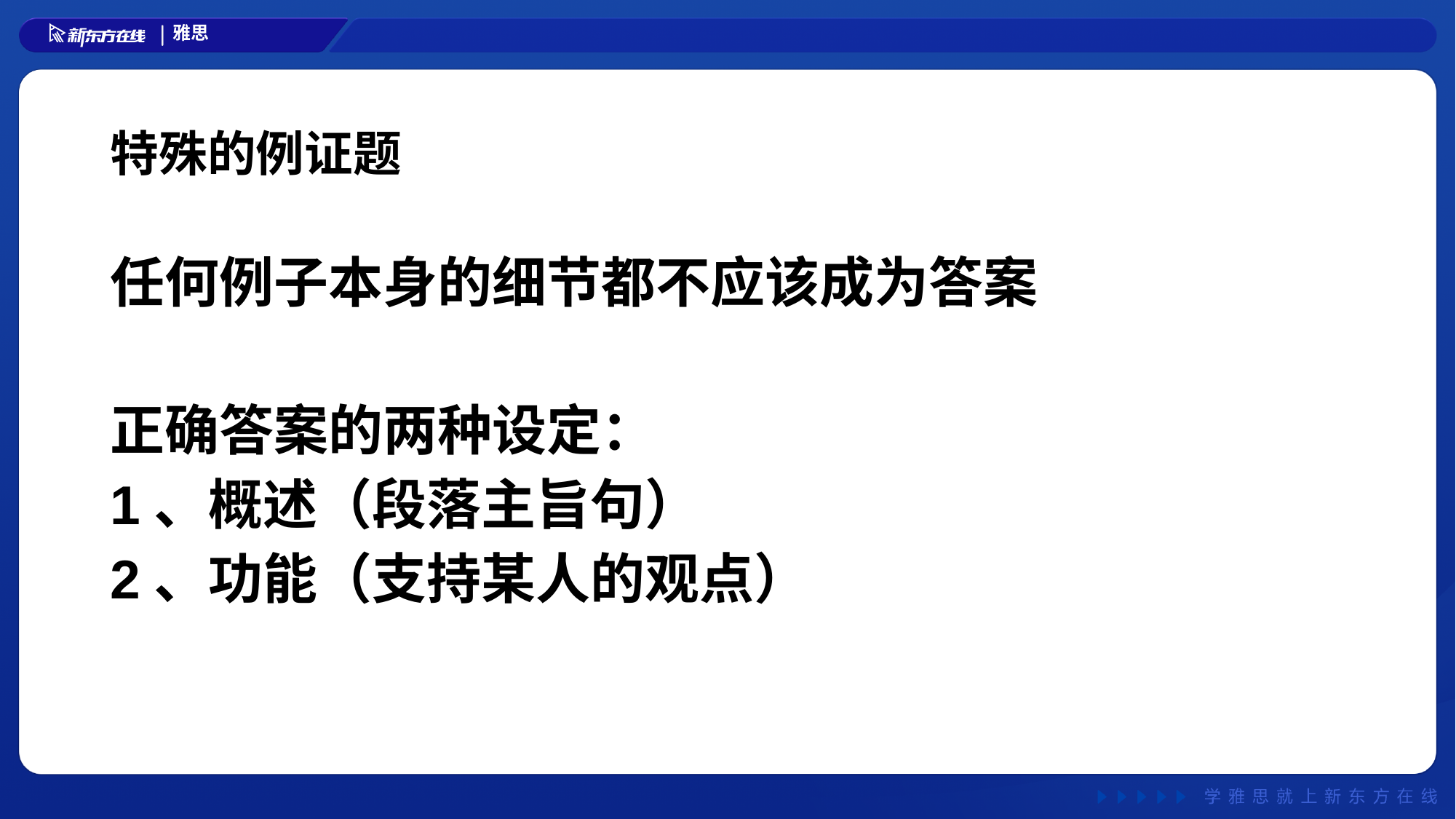

# 特殊的例证题
任何例子本身的细节都不应该成为答案

正确答案的两种设定：
1、概述（段落主旨句）
2、功能（支持某人的观点）